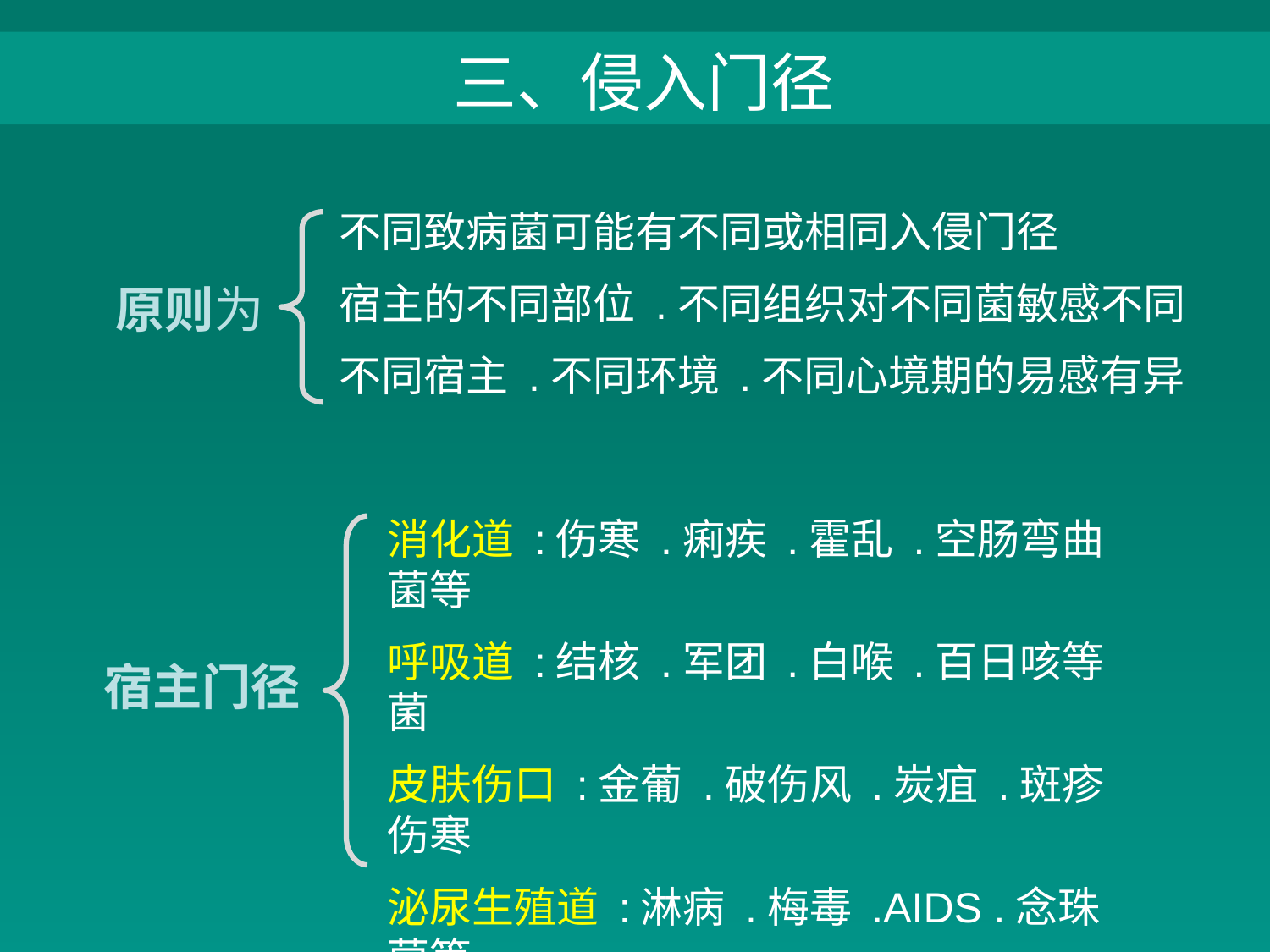

三、侵入门径
不同致病菌可能有不同或相同入侵门径
宿主的不同部位 .不同组织对不同菌敏感不同
不同宿主 .不同环境 .不同心境期的易感有异

原则为
消化道 :伤寒 .痢疾 .霍乱 .空肠弯曲菌等
呼吸道 :结核 .军团 .白喉 .百日咳等菌
皮肤伤口 :金葡 .破伤风 .炭疽 .斑疹伤寒
泌尿生殖道 :淋病 .梅毒 .AIDS .念珠菌等
多种途径 :结核 .炭疸等经消.呼.皮等入侵

宿主门径